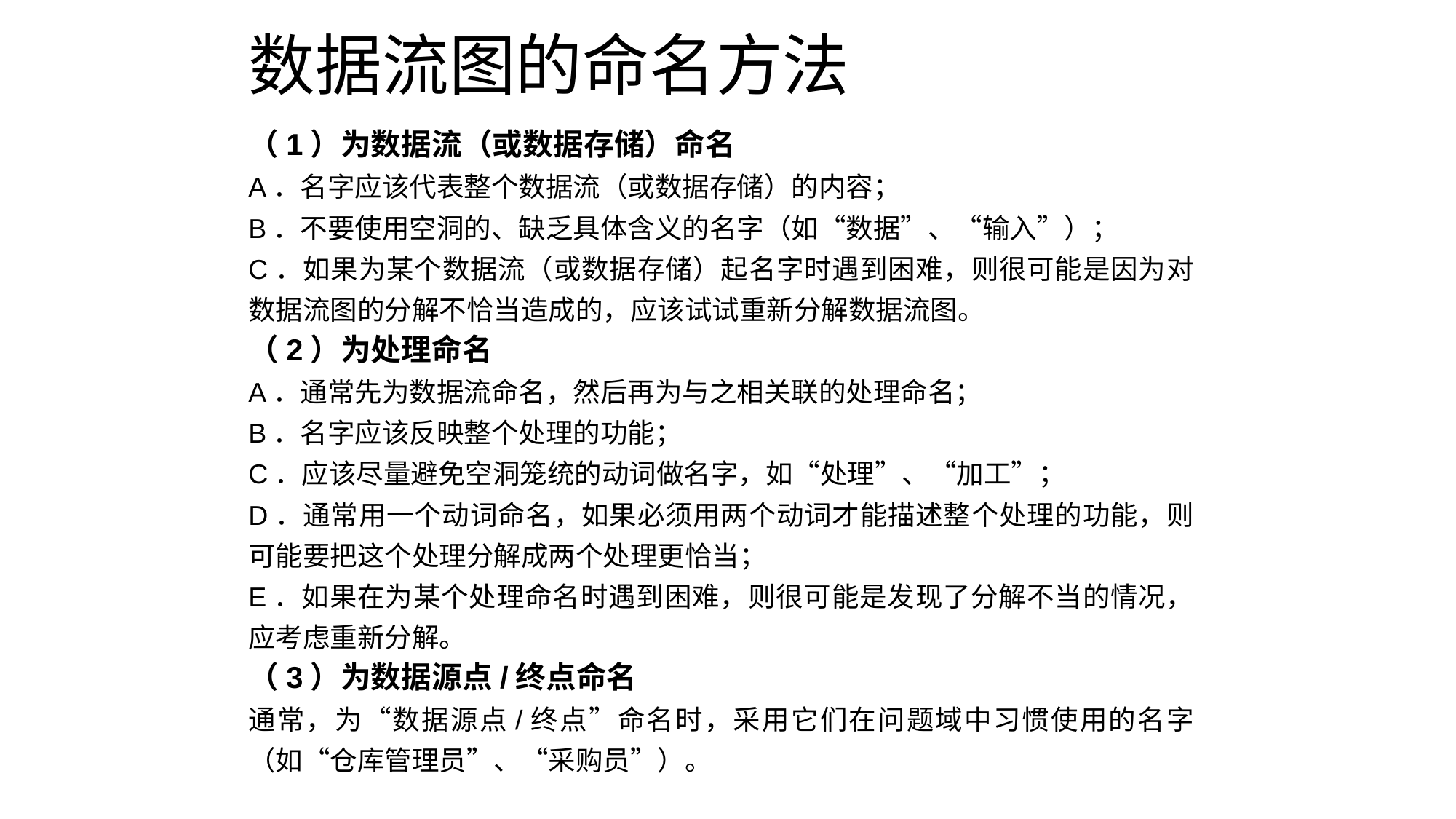

# 数据流图的命名方法
（1）为数据流（或数据存储）命名
A．名字应该代表整个数据流（或数据存储）的内容；
B．不要使用空洞的、缺乏具体含义的名字（如“数据”、“输入”）；
C．如果为某个数据流（或数据存储）起名字时遇到困难，则很可能是因为对数据流图的分解不恰当造成的，应该试试重新分解数据流图。
（2）为处理命名
A．通常先为数据流命名，然后再为与之相关联的处理命名；
B．名字应该反映整个处理的功能；
C．应该尽量避免空洞笼统的动词做名字，如“处理”、“加工”；
D．通常用一个动词命名，如果必须用两个动词才能描述整个处理的功能，则可能要把这个处理分解成两个处理更恰当；
E．如果在为某个处理命名时遇到困难，则很可能是发现了分解不当的情况，应考虑重新分解。
（3）为数据源点/终点命名
通常，为“数据源点/终点”命名时，采用它们在问题域中习惯使用的名字（如“仓库管理员”、“采购员”）。